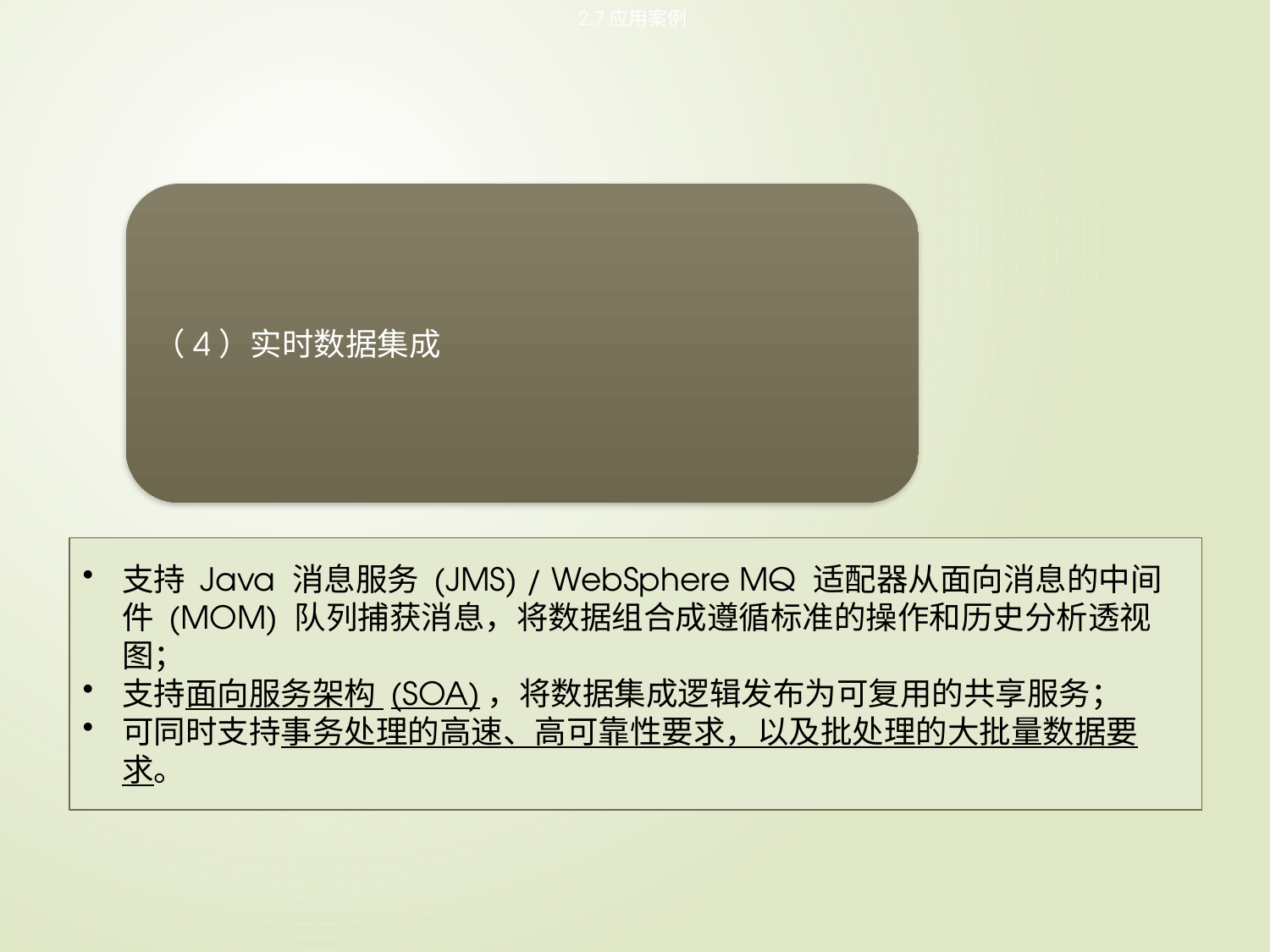

2.7应用案例
（4）实时数据集成
支持 Java 消息服务 (JMS) / WebSphere MQ 适配器从面向消息的中间件 (MOM) 队列捕获消息，将数据组合成遵循标准的操作和历史分析透视图；
支持面向服务架构 (SOA)，将数据集成逻辑发布为可复用的共享服务；
可同时支持事务处理的高速、高可靠性要求，以及批处理的大批量数据要求。